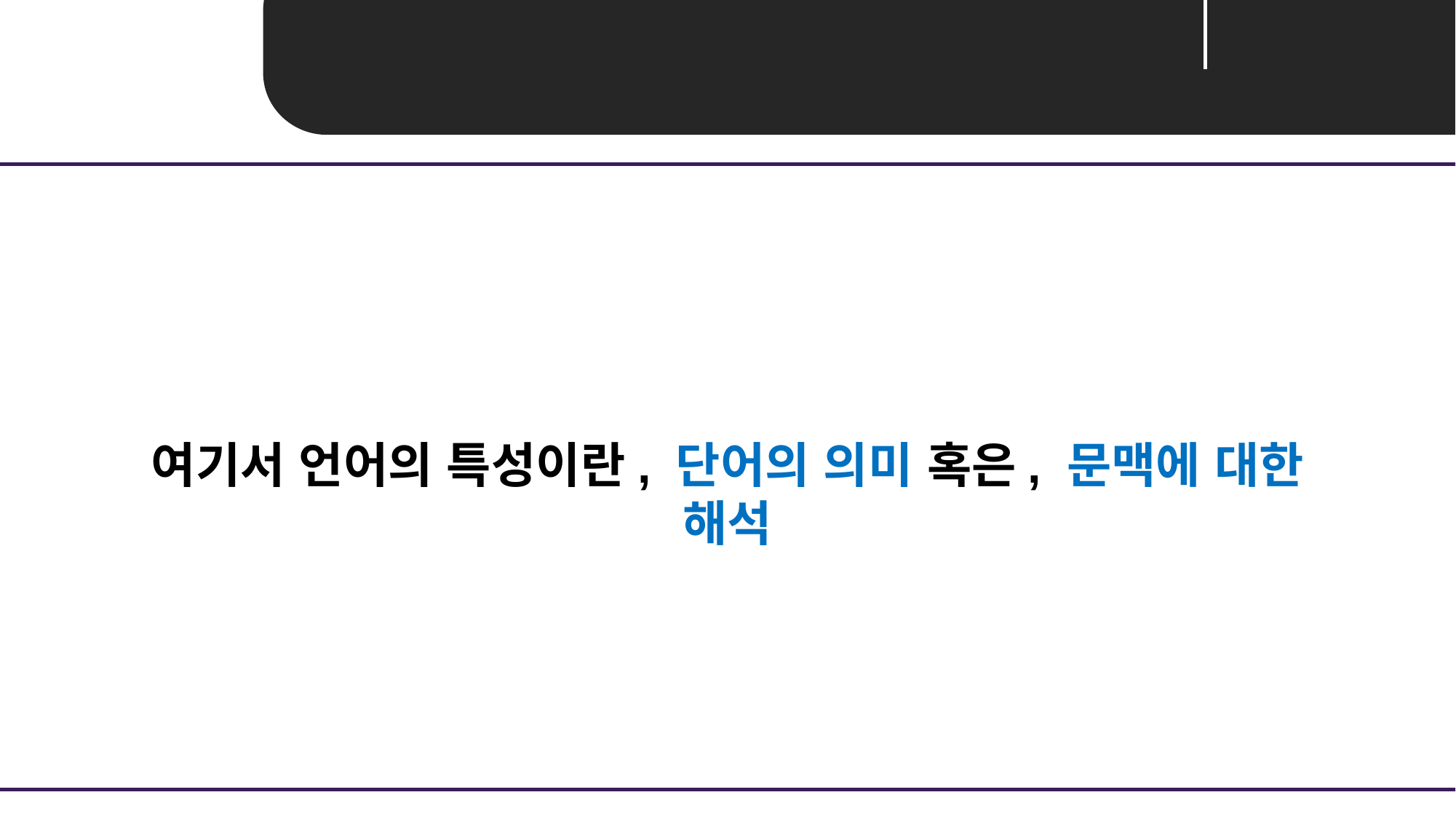

Unit  04 ㅣ  Embedding
여기서 언어의 특성이란, 단어의 의미 혹은, 문맥에 대한 해석